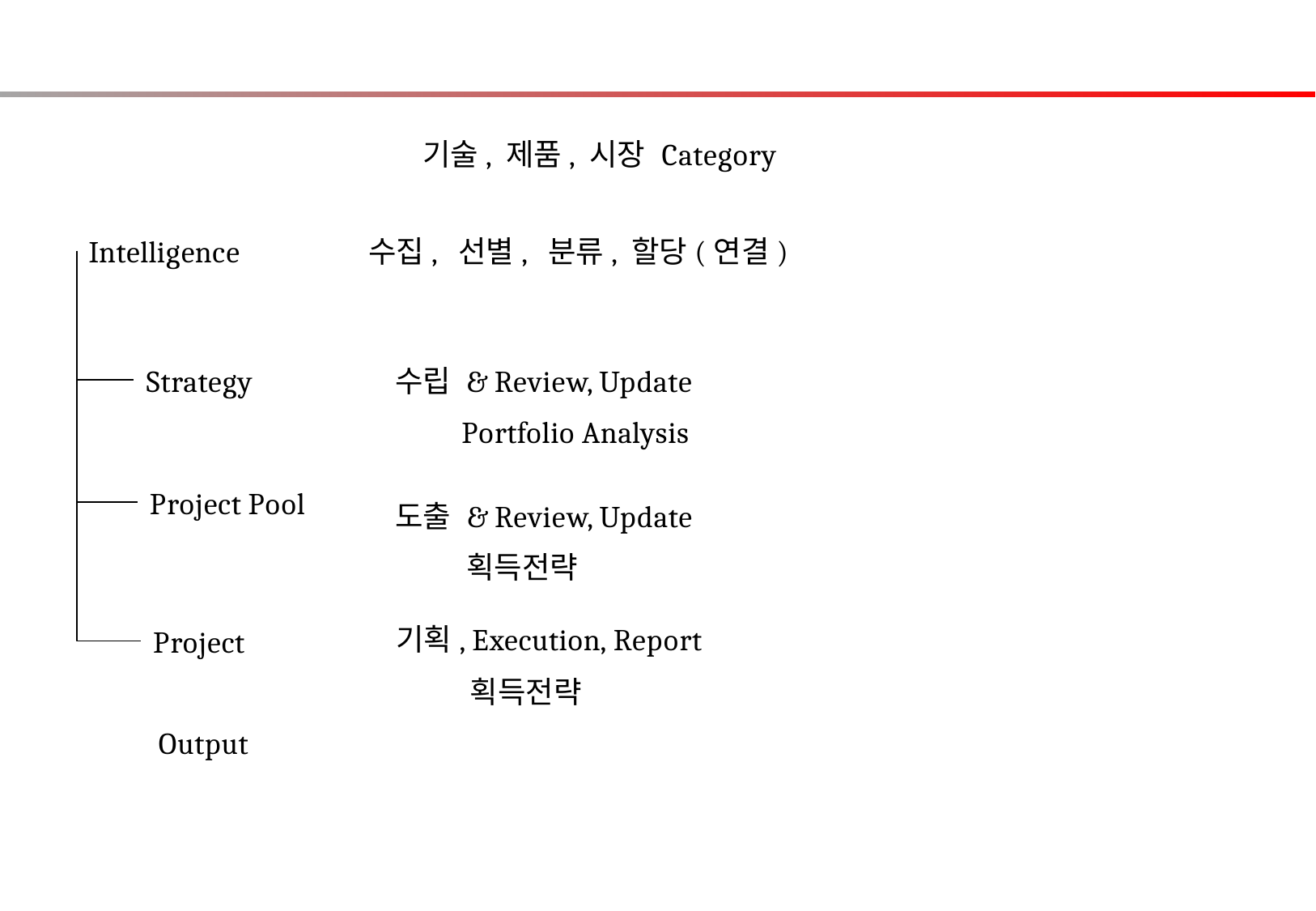

기술, 제품, 시장 Category
Intelligence
수집,  선별,  분류, 할당(연결)
Strategy
수립 & Review, Update
Portfolio Analysis
Project Pool
도출 & Review, Update
획득전략
기획, Execution, Report
Project
획득전략
Output